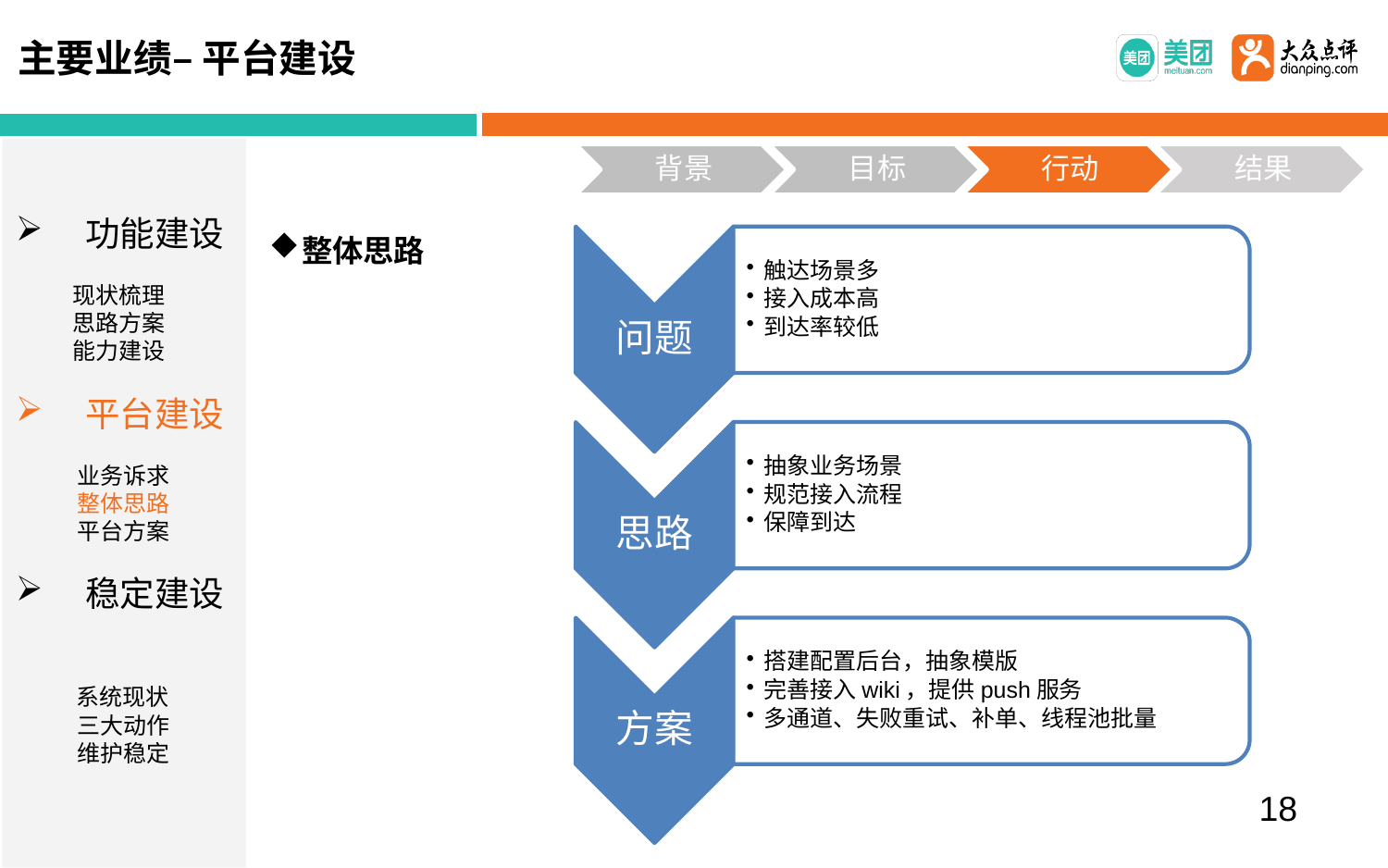

主要业绩– 平台建设
功能建设

          现状梳理
          思路方案
          能力建设

平台建设

           业务诉求
           整体思路
           平台方案

稳定建设

         系统现状
           三大动作
           维护稳定

背景
目标
行动
结果
整体思路
问题
触达场景多
接入成本高
到达率较低
思路
抽象业务场景
规范接入流程
保障到达
方案
搭建配置后台，抽象模版
完善接入wiki，提供push服务
多通道、失败重试、补单、线程池批量
18